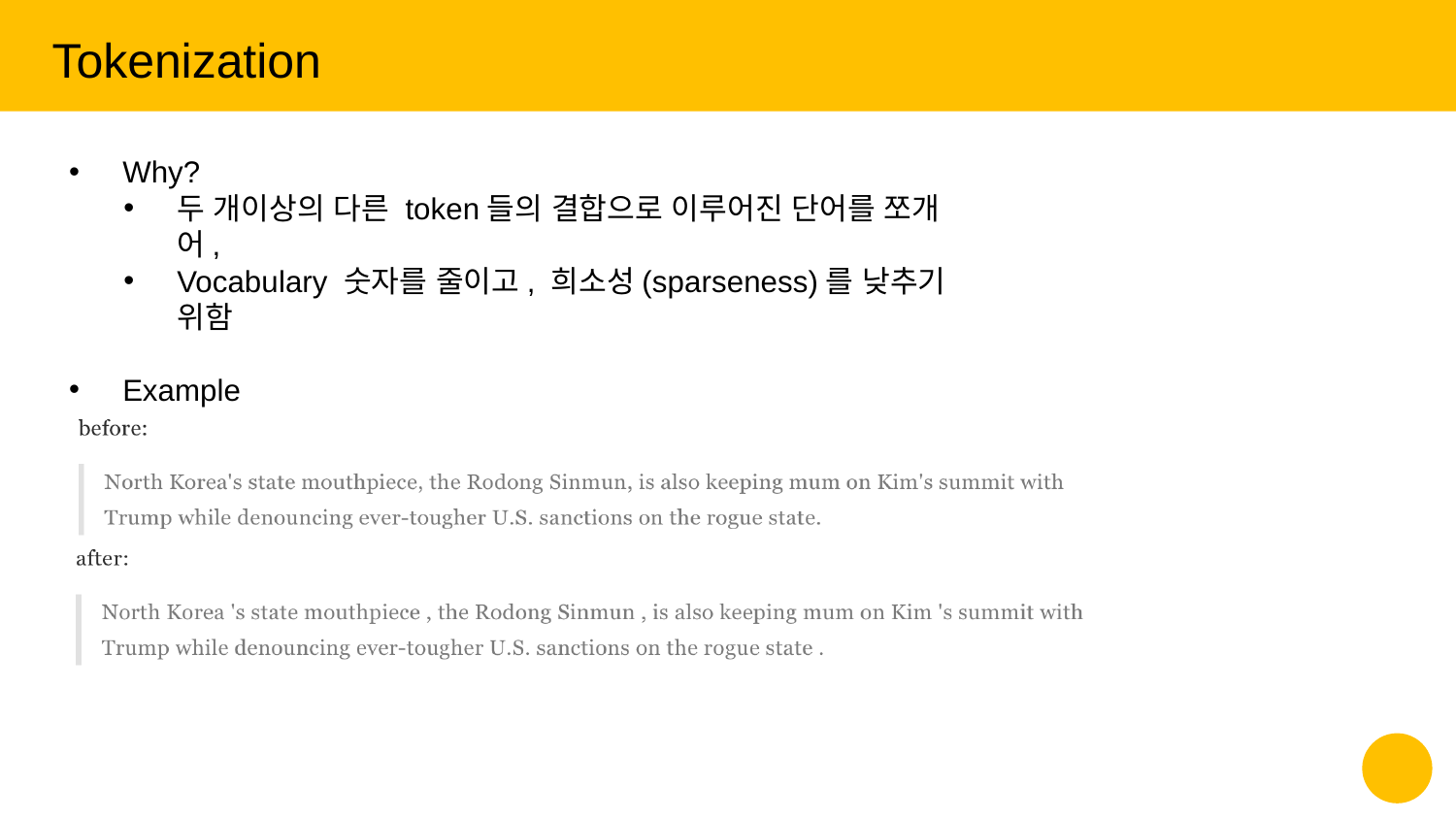

Tokenization
Why?
두 개이상의 다른 token들의 결합으로 이루어진 단어를 쪼개어,
Vocabulary 숫자를 줄이고, 희소성(sparseness)를 낮추기 위함

Example

23